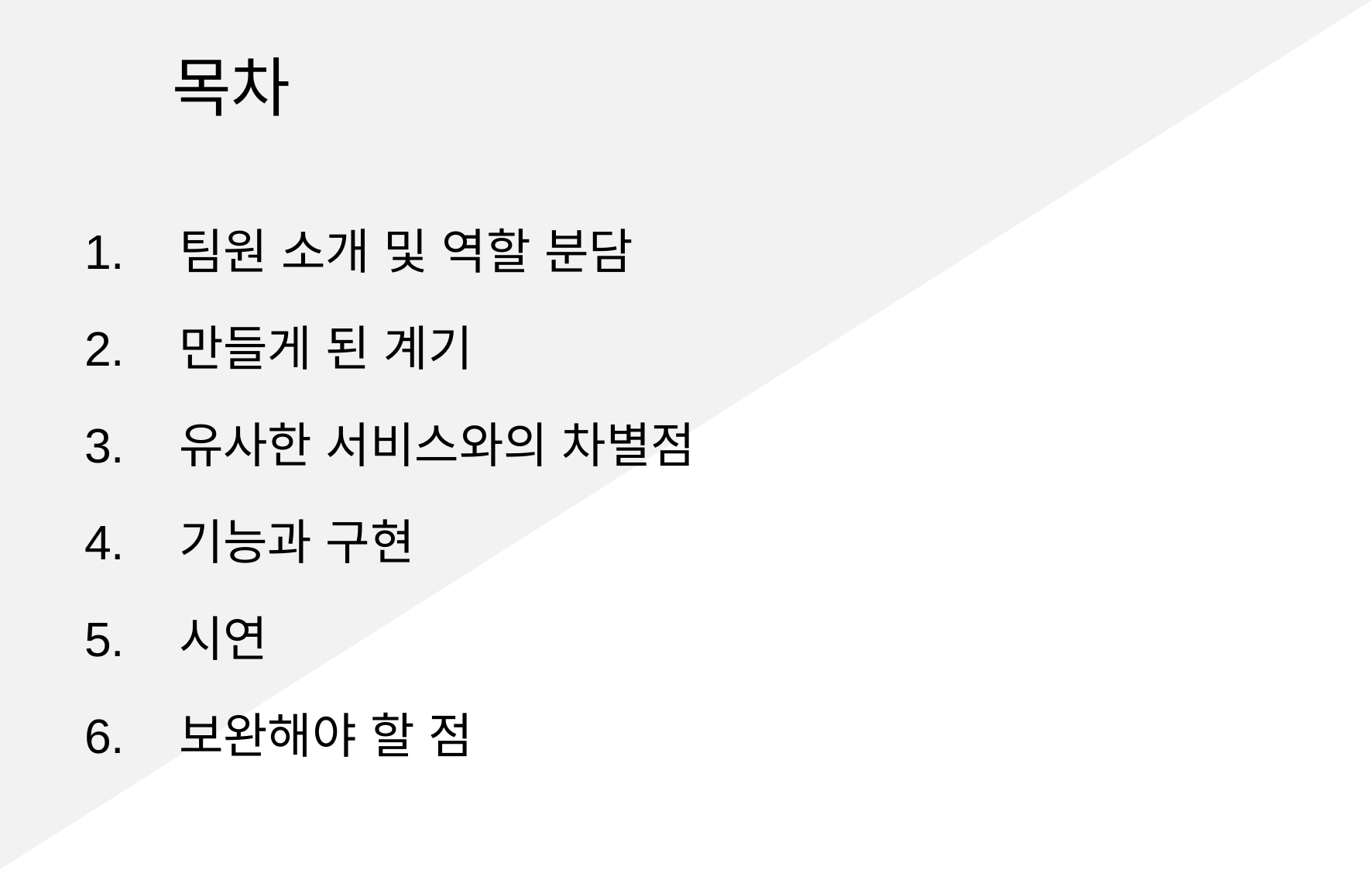

목차

팀원 소개 및 역할 분담

만들게 된 계기

유사한 서비스와의 차별점

기능과 구현

시연

보완해야 할 점